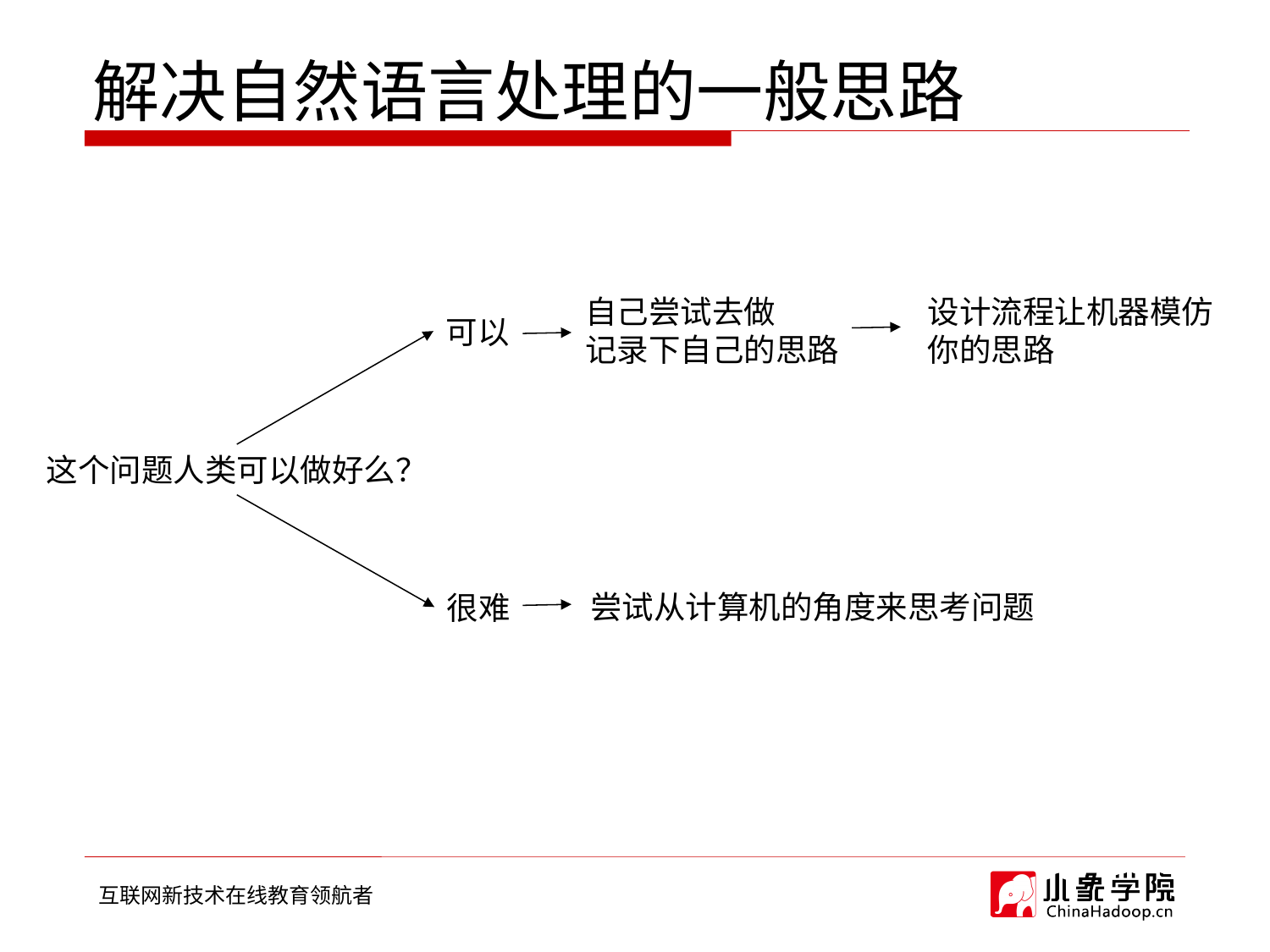

# 解决自然语言处理的一般思路
自己尝试去做
记录下自己的思路
设计流程让机器模仿
你的思路
可以
这个问题人类可以做好么？
尝试从计算机的角度来思考问题
很难